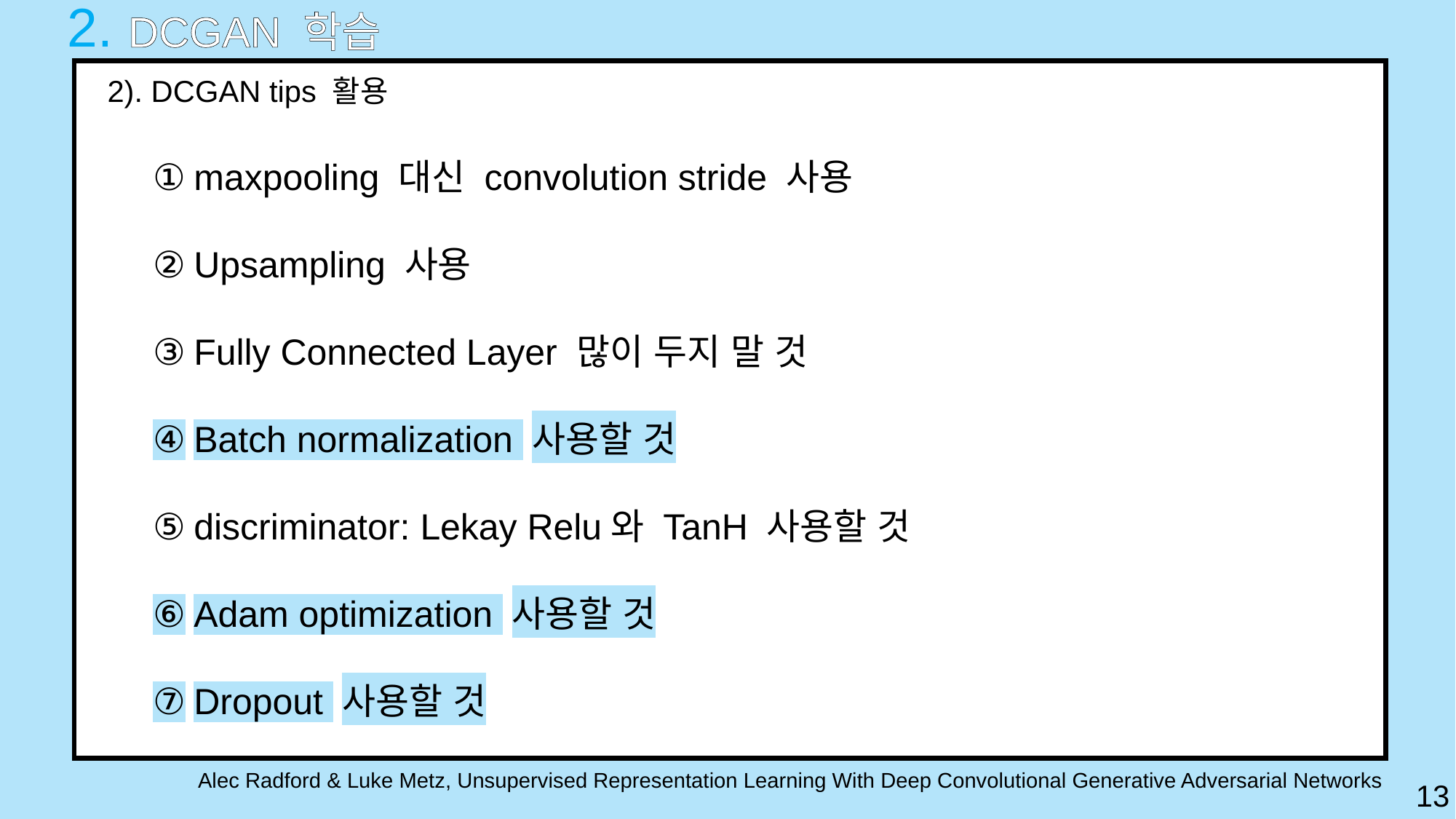

2. DCGAN 학습
2). DCGAN tips 활용
maxpooling 대신 convolution stride 사용
Upsampling 사용
Fully Connected Layer 많이 두지 말 것
Batch normalization 사용할 것
discriminator: Lekay Relu와 TanH 사용할 것
Adam optimization 사용할 것
Dropout 사용할 것
Alec Radford & Luke Metz, Unsupervised Representation Learning With Deep Convolutional Generative Adversarial Networks
13